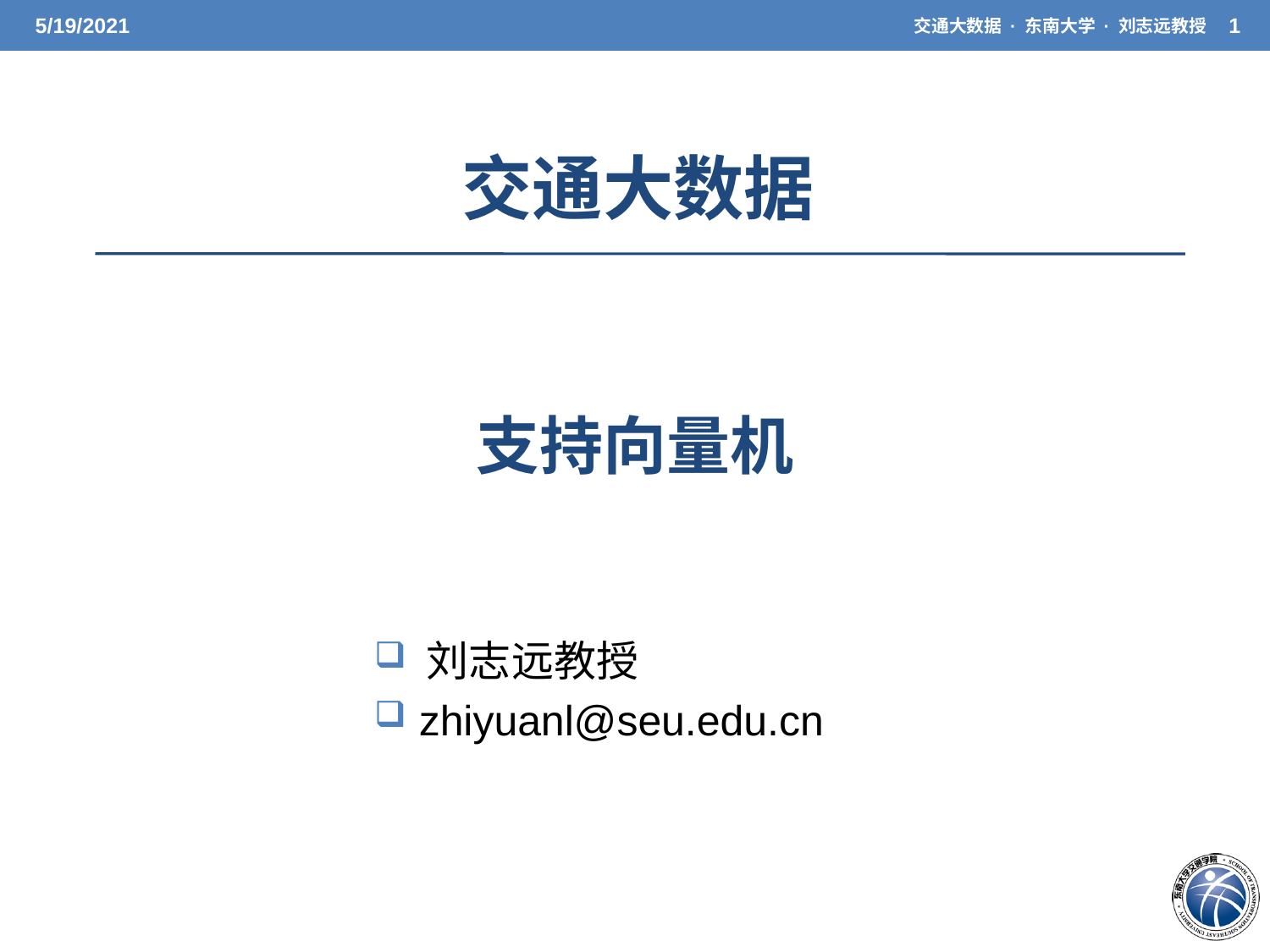

5/19/2021
交通大数据 · 东南大学 · 刘志远教授
1
交通大数据

支持向量机
 刘志远教授
 zhiyuanl@seu.edu.cn